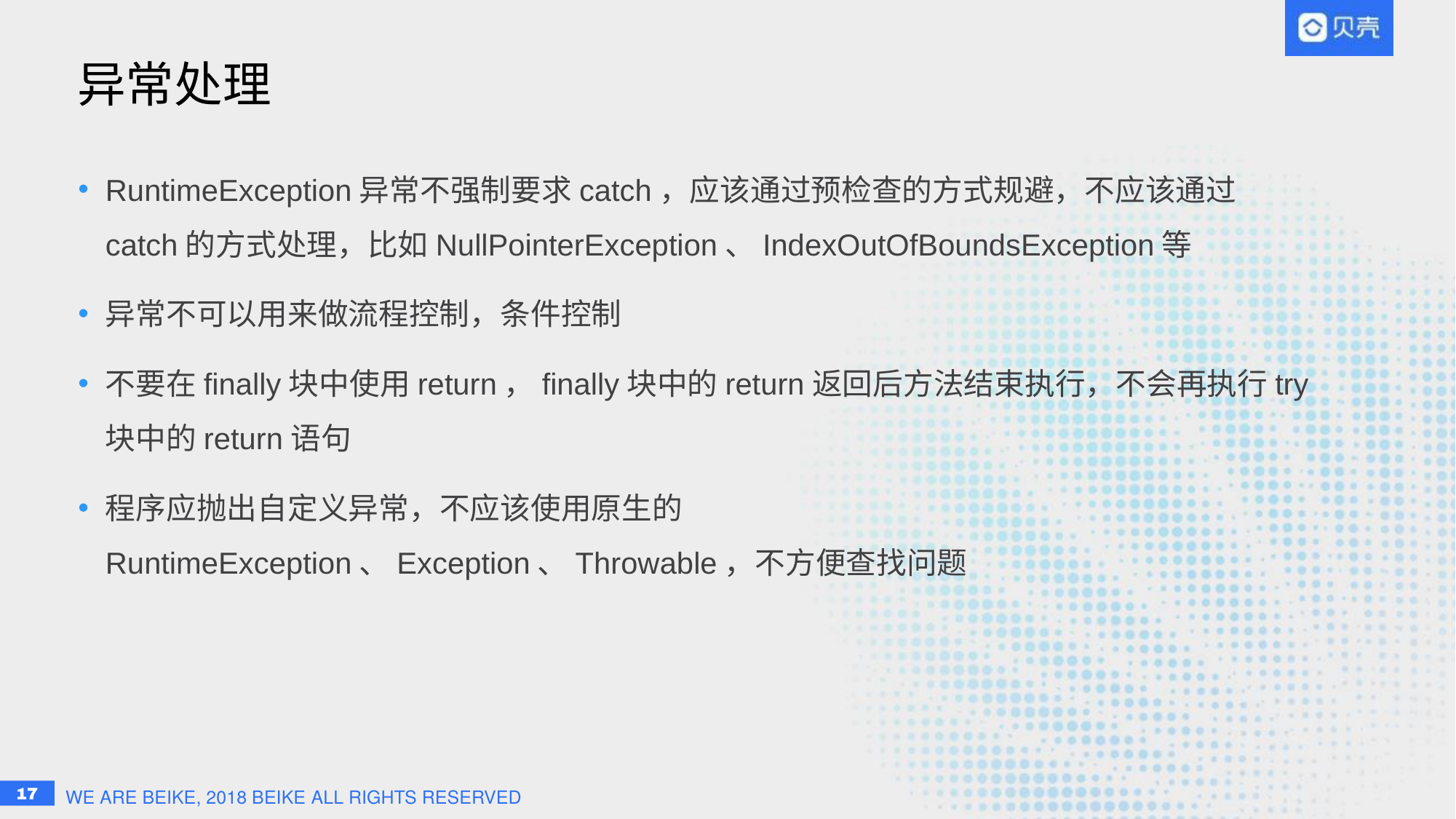

# 异常处理
RuntimeException异常不强制要求catch，应该通过预检查的方式规避，不应该通过catch的方式处理，比如NullPointerException、IndexOutOfBoundsException等
异常不可以用来做流程控制，条件控制
不要在finally块中使用return，finally块中的return返回后方法结束执行，不会再执行try块中的return语句
程序应抛出自定义异常，不应该使用原生的RuntimeException、Exception、Throwable，不方便查找问题